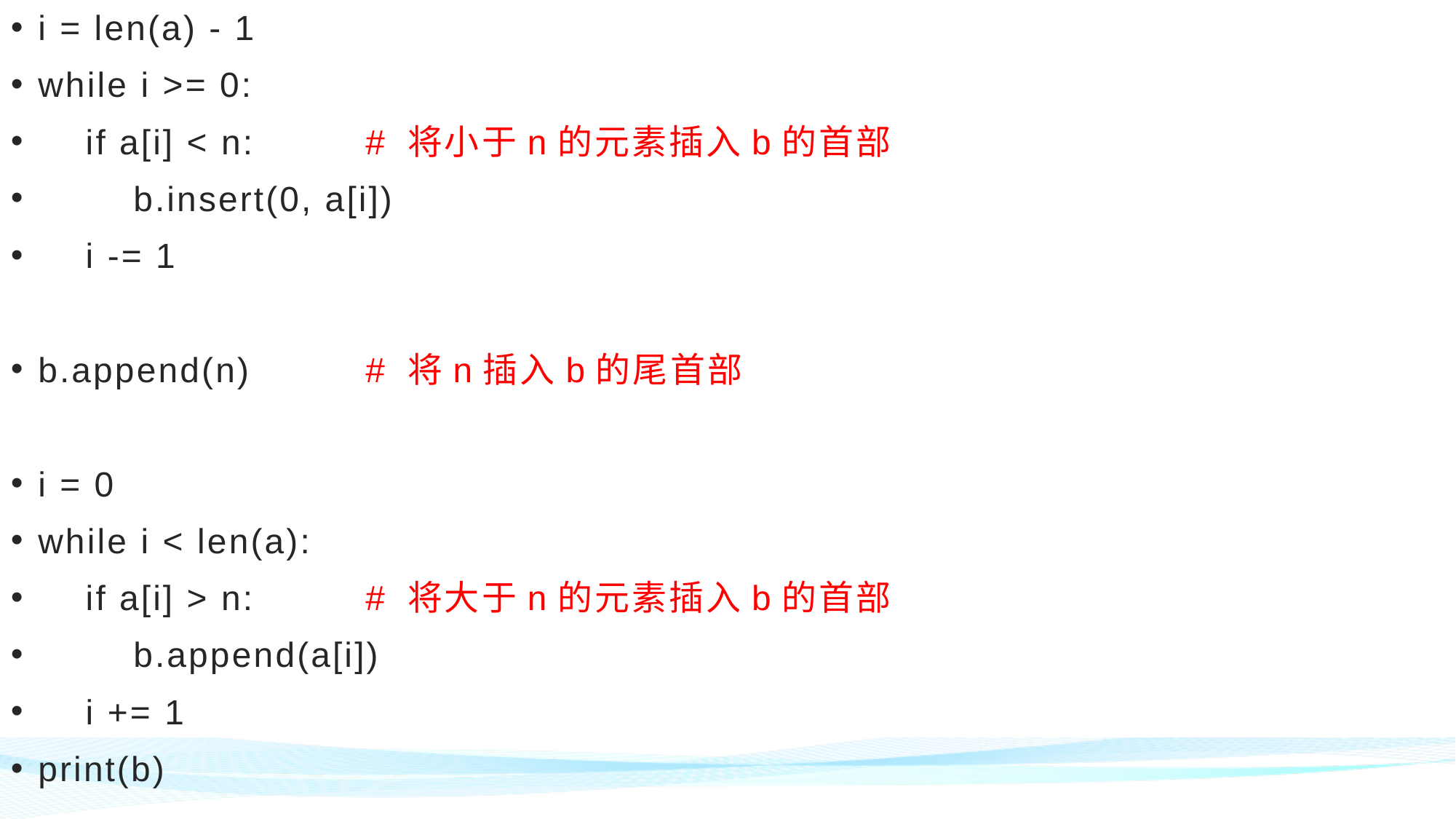

i = len(a) - 1
while i >= 0:
    if a[i] < n:		# 将小于n的元素插入b的首部
        b.insert(0, a[i])
    i -= 1

b.append(n)		# 将n插入b的尾首部

i = 0
while i < len(a):
    if a[i] > n:		# 将大于n的元素插入b的首部
        b.append(a[i])
    i += 1
print(b)